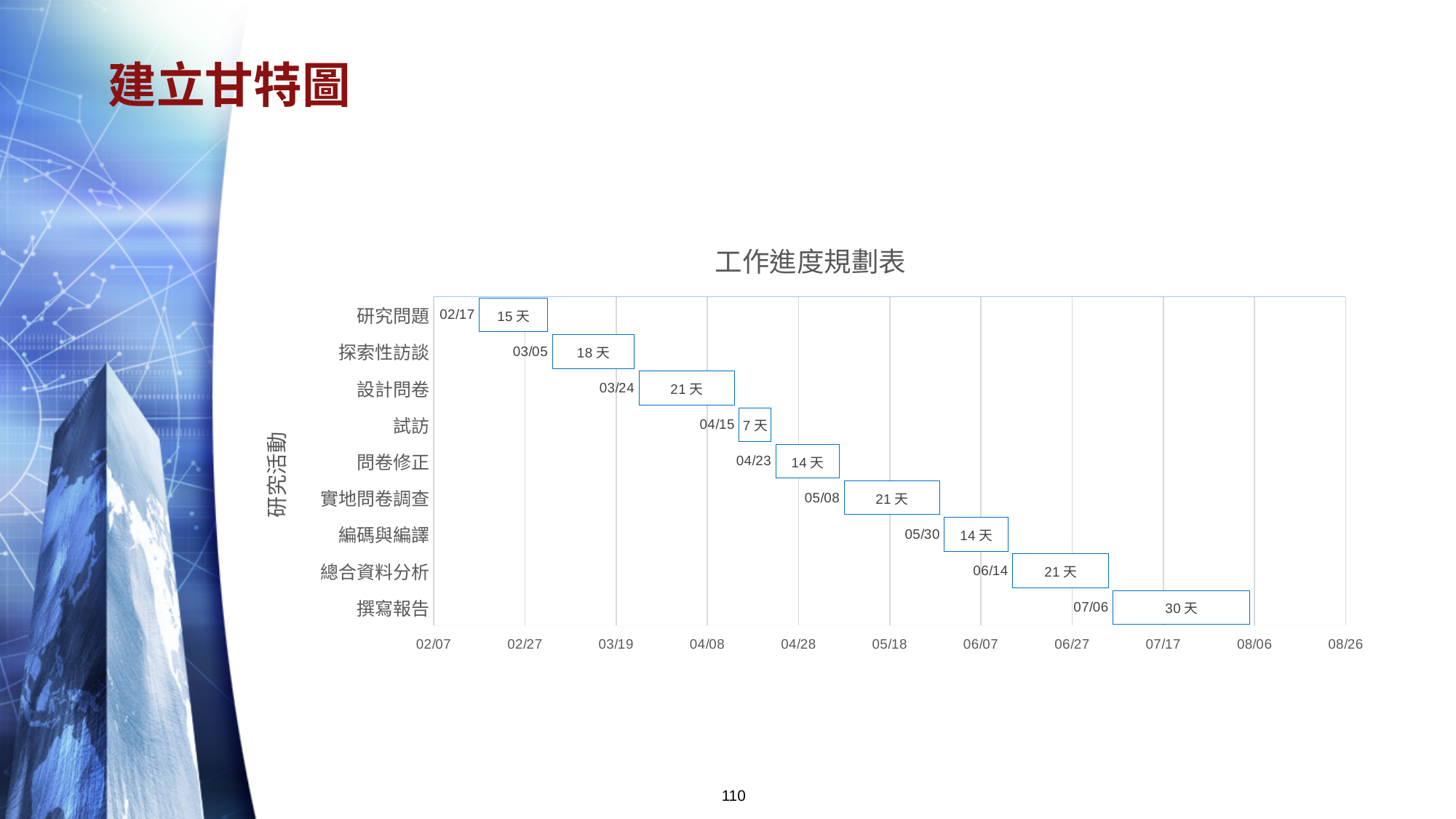

# 建立甘特圖

### Chart: 工作進度規劃表

| Category |  |  |
|---|---|---|
| 研究問題 | 43148.0 | 15.0 |
| 探索性訪談 | 43164.0 | 18.0 |
| 設計問卷 | 43183.0 | 21.0 |
| 試訪 | 43205.0 | 7.0 |
| 問卷修正 | 43213.0 | 14.0 |
| 實地問卷調查 | 43228.0 | 21.0 |
| 編碼與編譯 | 43250.0 | 14.0 |
| 總合資料分析 | 43265.0 | 21.0 |
| 撰寫報告 | 43287.0 | 30.0 |
110